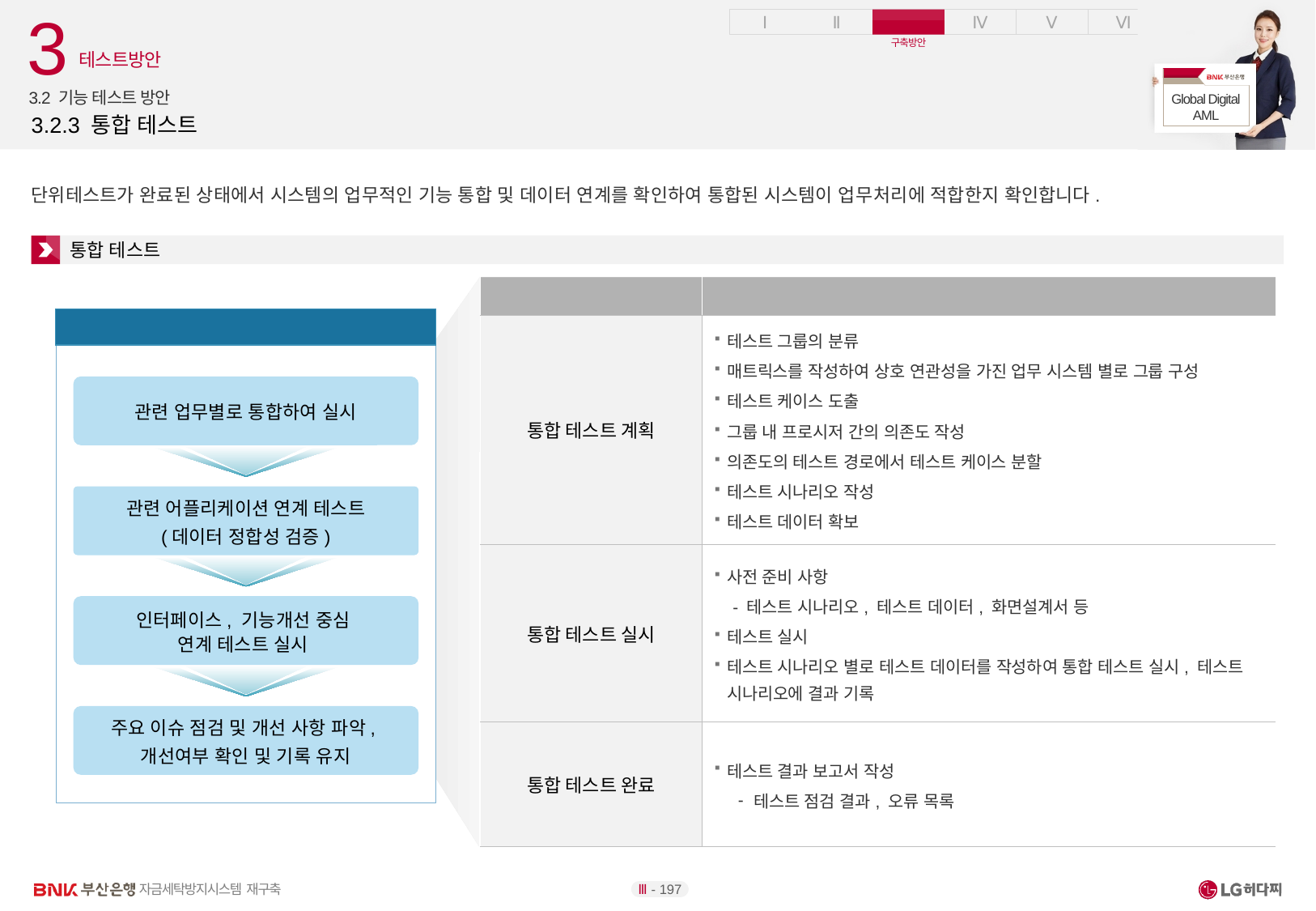

3
 테스트방안
3.2 기능 테스트 방안
# 3.2.3 통합 테스트
단위테스트가 완료된 상태에서 시스템의 업무적인 기능 통합 및 데이터 연계를 확인하여 통합된 시스템이 업무처리에 적합한지 확인합니다.
통합 테스트

| 수행 절차 | 수행 내역 |
| --- | --- |
| 통합 테스트 계획 | 테스트 그룹의 분류 매트릭스를 작성하여 상호 연관성을 가진 업무 시스템 별로 그룹 구성 테스트 케이스 도출 그룹 내 프로시저 간의 의존도 작성 의존도의 테스트 경로에서 테스트 케이스 분할 테스트 시나리오 작성 테스트 데이터 확보 |
| 통합 테스트 실시 | 사전 준비 사항 - 테스트 시나리오, 테스트 데이터, 화면설계서 등 테스트 실시 테스트 시나리오 별로 테스트 데이터를 작성하여 통합 테스트 실시, 테스트 시나리오에 결과 기록 |
| 통합 테스트 완료 | 테스트 결과 보고서 작성 테스트 점검 결과, 오류 목록 |

테스트 방법
테스트 방법

관련 업무별로 통합하여 실시

관련 어플리케이션 연계 테스트
(데이터 정합성 검증)

인터페이스, 기능개선 중심
연계 테스트 실시

주요 이슈 점검 및 개선 사항 파악,
개선여부 확인 및 기록 유지
Ⅲ - 197